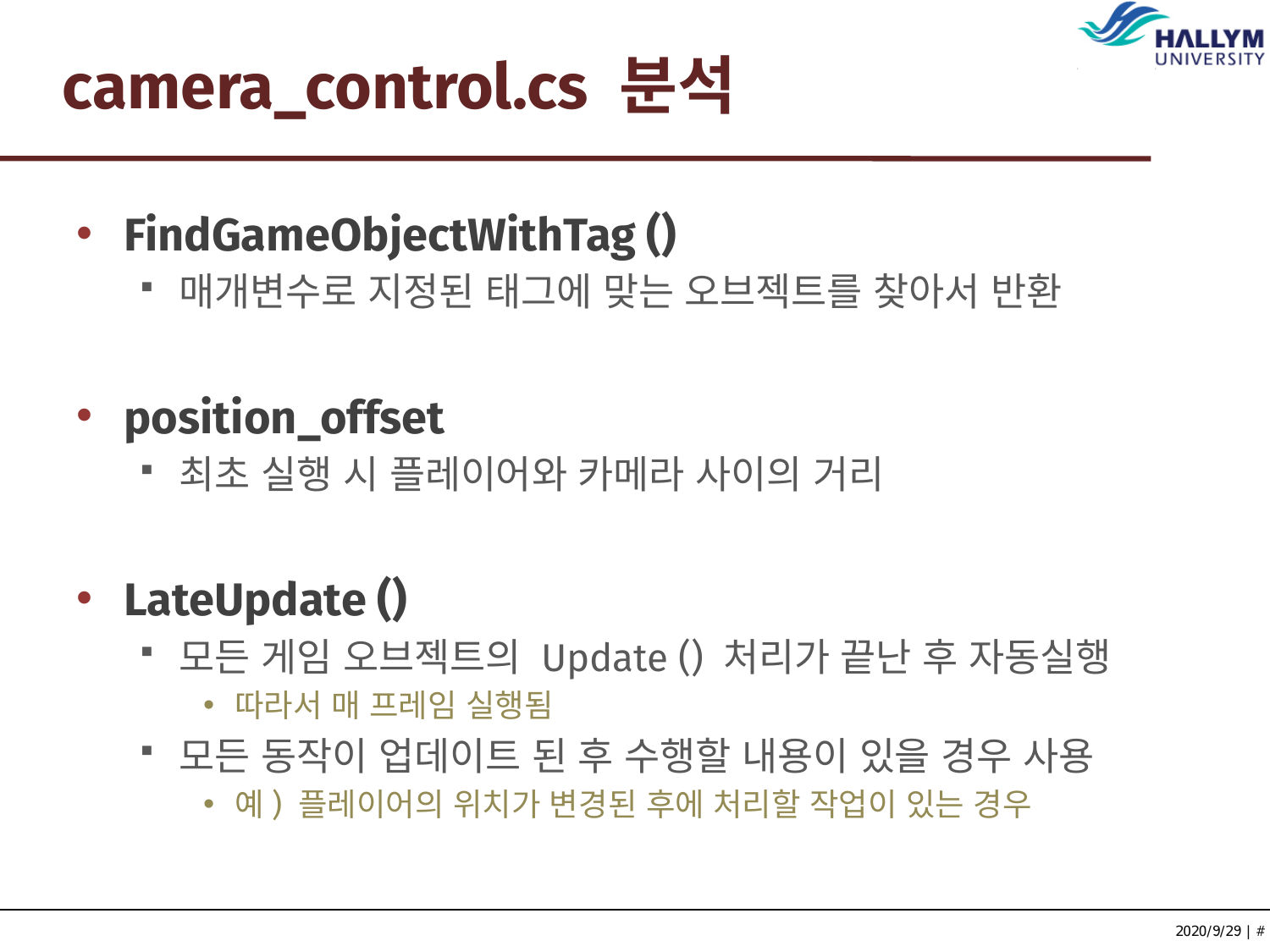

# camera_control.cs 분석
FindGameObjectWithTag ()
매개변수로 지정된 태그에 맞는 오브젝트를 찾아서 반환

position_offset
최초 실행 시 플레이어와 카메라 사이의 거리

LateUpdate ()
모든 게임 오브젝트의 Update () 처리가 끝난 후 자동실행
따라서 매 프레임 실행됨
모든 동작이 업데이트 된 후 수행할 내용이 있을 경우 사용
예) 플레이어의 위치가 변경된 후에 처리할 작업이 있는 경우